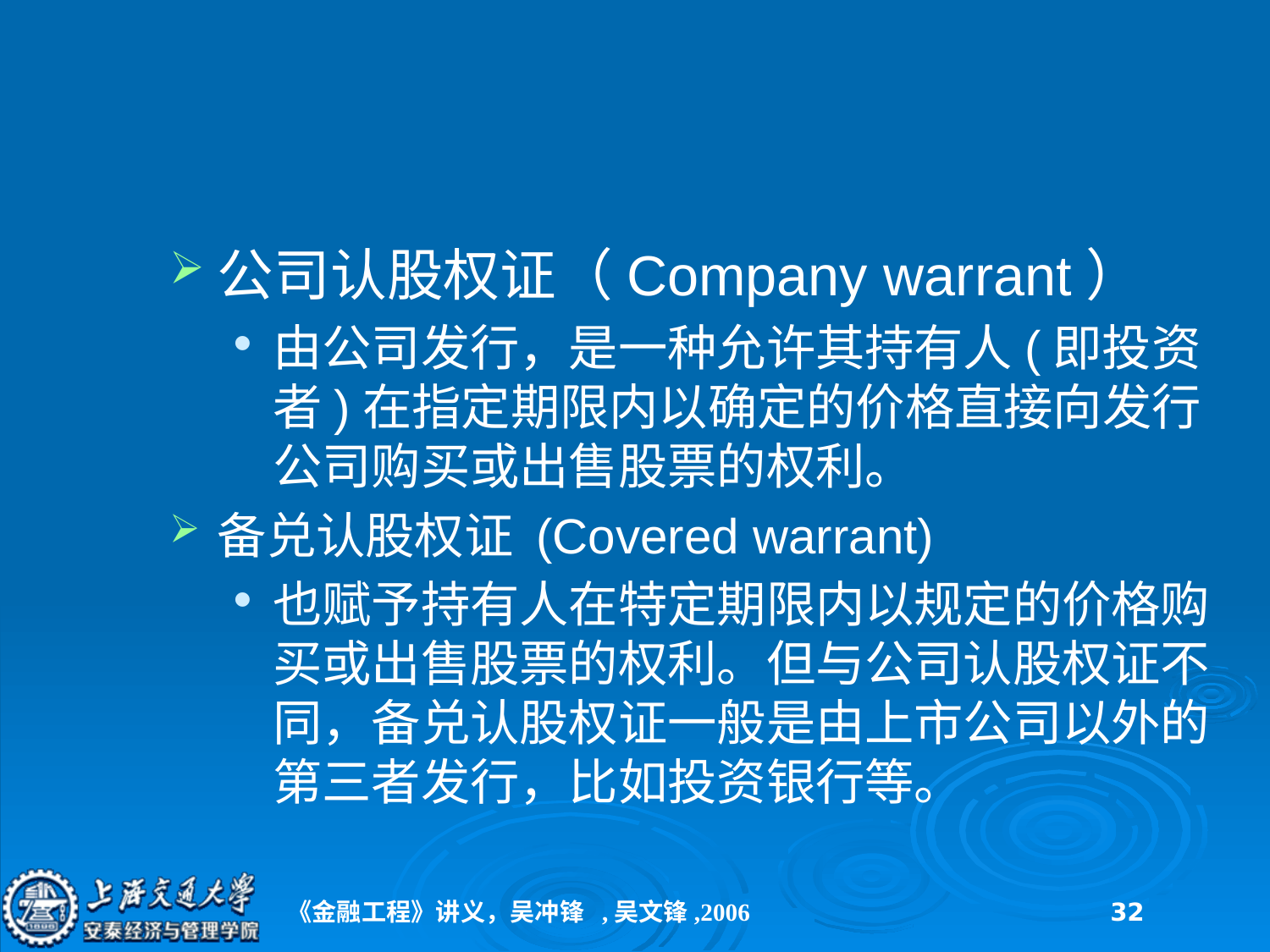

#
公司认股权证（Company warrant）
由公司发行，是一种允许其持有人(即投资者)在指定期限内以确定的价格直接向发行公司购买或出售股票的权利。
备兑认股权证 (Covered warrant)
也赋予持有人在特定期限内以规定的价格购买或出售股票的权利。但与公司认股权证不同，备兑认股权证一般是由上市公司以外的第三者发行，比如投资银行等。